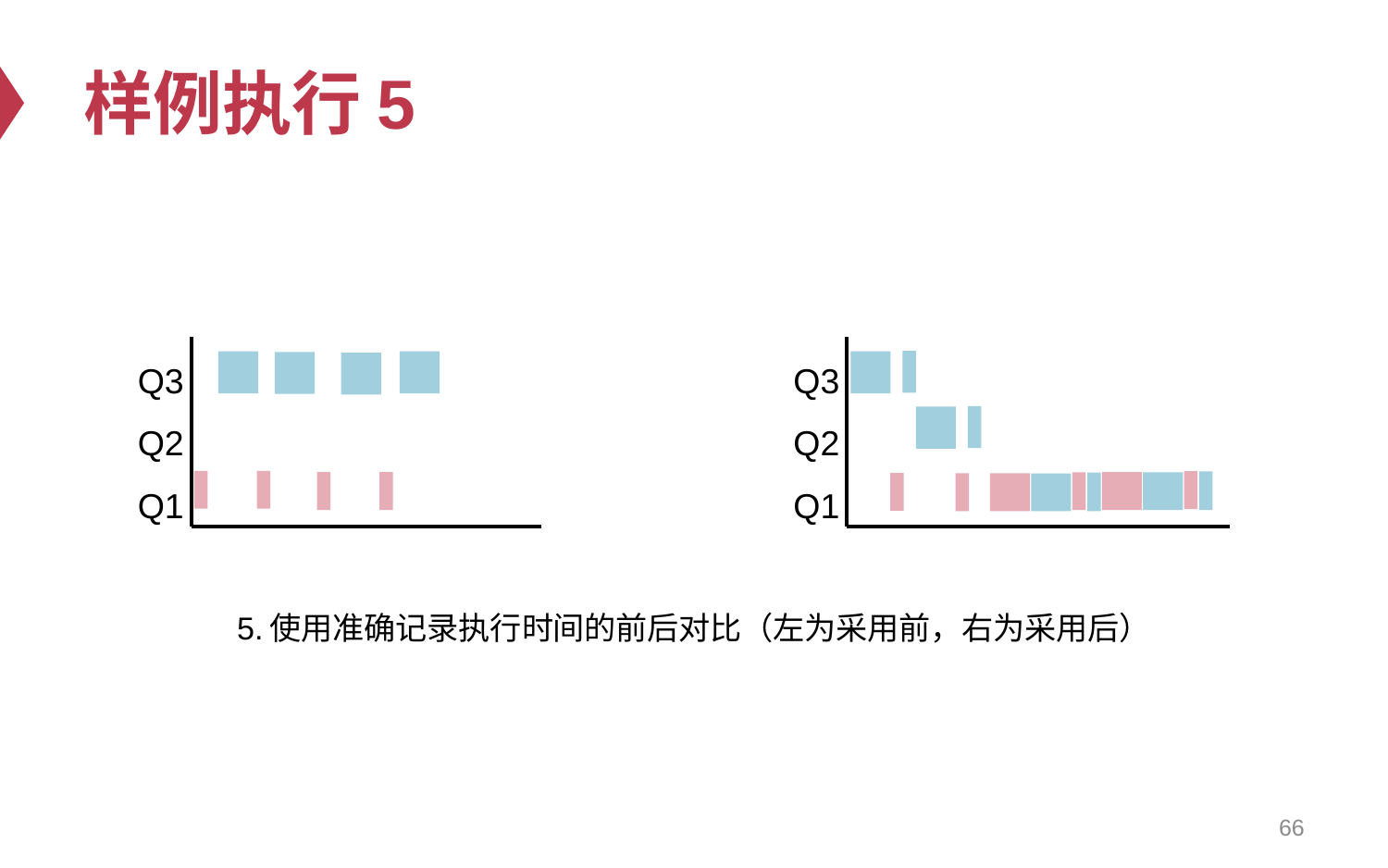

# 样例执行5
Q3
Q2
Q1
Q3
Q2
Q1

5.使用准确记录执行时间的前后对比（左为采用前，右为采用后）
66